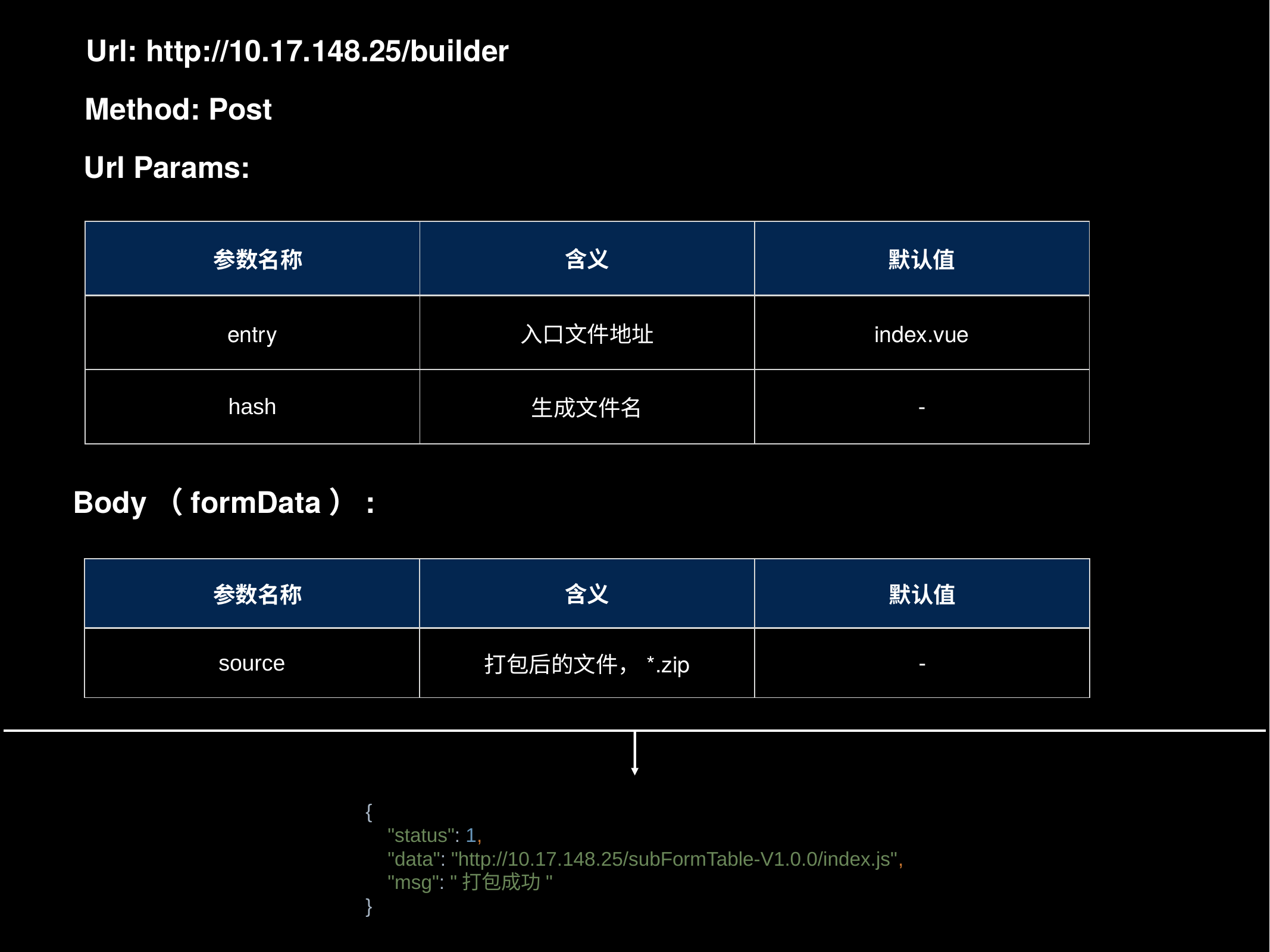

Url: http://10.17.148.25/builder
Method: Post
Url Params:
| 参数名称 | 含义 | 默认值 |
| --- | --- | --- |
| entry | 入口文件地址 | index.vue |
| hash | 生成文件名 | - |
Body（formData）:
| 参数名称 | 含义 | 默认值 |
| --- | --- | --- |
| source | 打包后的文件，\*.zip | - |

{
    "status": 1,
    "data": "http://10.17.148.25/subFormTable-V1.0.0/index.js",
    "msg": "打包成功"
}